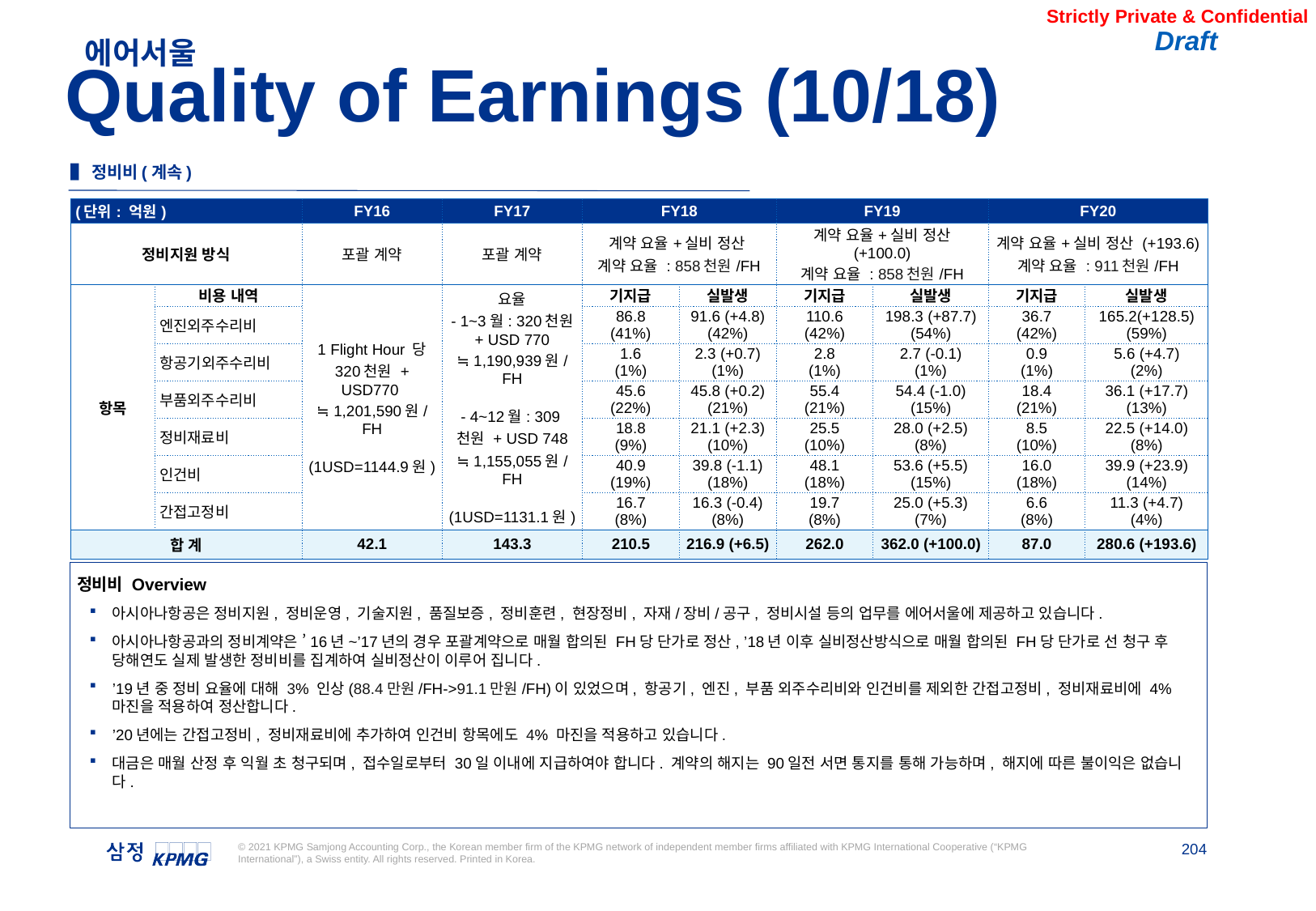

에어서울
Quality of Earnings (10/18)
▌정비비(계속)

| (단위: 억원) |  | FY16 | FY17 | FY18 |  | FY19 |  | FY20 |  |
| --- | --- | --- | --- | --- | --- | --- | --- | --- | --- |
| 정비지원 방식 |  | 포괄 계약 | 포괄 계약 | 계약 요율+실비 정산 계약 요율 : 858천원/FH |  | 계약 요율+실비 정산 (+100.0) 계약 요율 : 858천원/FH |  | 계약 요율+실비 정산 (+193.6) 계약 요율 : 911천원/FH |  |
| 항목 | 비용 내역 | 1 Flight Hour 당 320천원 + USD770 ≒ 1,201,590원/FH (1USD=1144.9원) | 요율 - 1~3월: 320천원 + USD 770 ≒ 1,190,939원/FH - 4~12월: 309천원 + USD 748 ≒ 1,155,055원/FH (1USD=1131.1원) | 기지급 | 실발생 | 기지급 | 실발생 | 기지급 | 실발생 |
|  | 엔진외주수리비 |  |  | 86.8 (41%) | 91.6 (+4.8) (42%) | 110.6 (42%) | 198.3 (+87.7) (54%) | 36.7 (42%) | 165.2(+128.5) (59%) |
|  | 항공기외주수리비 |  |  | 1.6 (1%) | 2.3 (+0.7) (1%) | 2.8 (1%) | 2.7 (-0.1) (1%) | 0.9 (1%) | 5.6 (+4.7) (2%) |
|  | 부품외주수리비 |  |  | 45.6 (22%) | 45.8 (+0.2) (21%) | 55.4 (21%) | 54.4 (-1.0) (15%) | 18.4 (21%) | 36.1 (+17.7) (13%) |
|  | 정비재료비 |  |  | 18.8 (9%) | 21.1 (+2.3) (10%) | 25.5 (10%) | 28.0 (+2.5) (8%) | 8.5 (10%) | 22.5 (+14.0) (8%) |
|  | 인건비 |  |  | 40.9 (19%) | 39.8 (-1.1) (18%) | 48.1 (18%) | 53.6 (+5.5) (15%) | 16.0 (18%) | 39.9 (+23.9) (14%) |
|  | 간접고정비 |  |  | 16.7 (8%) | 16.3 (-0.4) (8%) | 19.7 (8%) | 25.0 (+5.3) (7%) | 6.6 (8%) | 11.3 (+4.7) (4%) |
| 합 계 |  | 42.1 | 143.3 | 210.5 | 216.9 (+6.5) | 262.0 | 362.0 (+100.0) | 87.0 | 280.6 (+193.6) |
정비비 Overview
아시아나항공은 정비지원, 정비운영, 기술지원, 품질보증, 정비훈련, 현장정비, 자재/장비/공구, 정비시설 등의 업무를 에어서울에 제공하고 있습니다.
아시아나항공과의 정비계약은 ’16년~’17년의 경우 포괄계약으로 매월 합의된 FH당 단가로 정산, ’18년 이후 실비정산방식으로 매월 합의된 FH당 단가로 선 청구 후 당해연도 실제 발생한 정비비를 집계하여 실비정산이 이루어 집니다.
’19년 중 정비 요율에 대해 3% 인상(88.4만원/FH->91.1만원/FH)이 있었으며, 항공기, 엔진, 부품 외주수리비와 인건비를 제외한 간접고정비, 정비재료비에 4%마진을 적용하여 정산합니다.
’20년에는 간접고정비, 정비재료비에 추가하여 인건비 항목에도 4% 마진을 적용하고 있습니다.
대금은 매월 산정 후 익월 초 청구되며, 접수일로부터 30일 이내에 지급하여야 합니다. 계약의 해지는 90일전 서면 통지를 통해 가능하며, 해지에 따른 불이익은 없습니다.